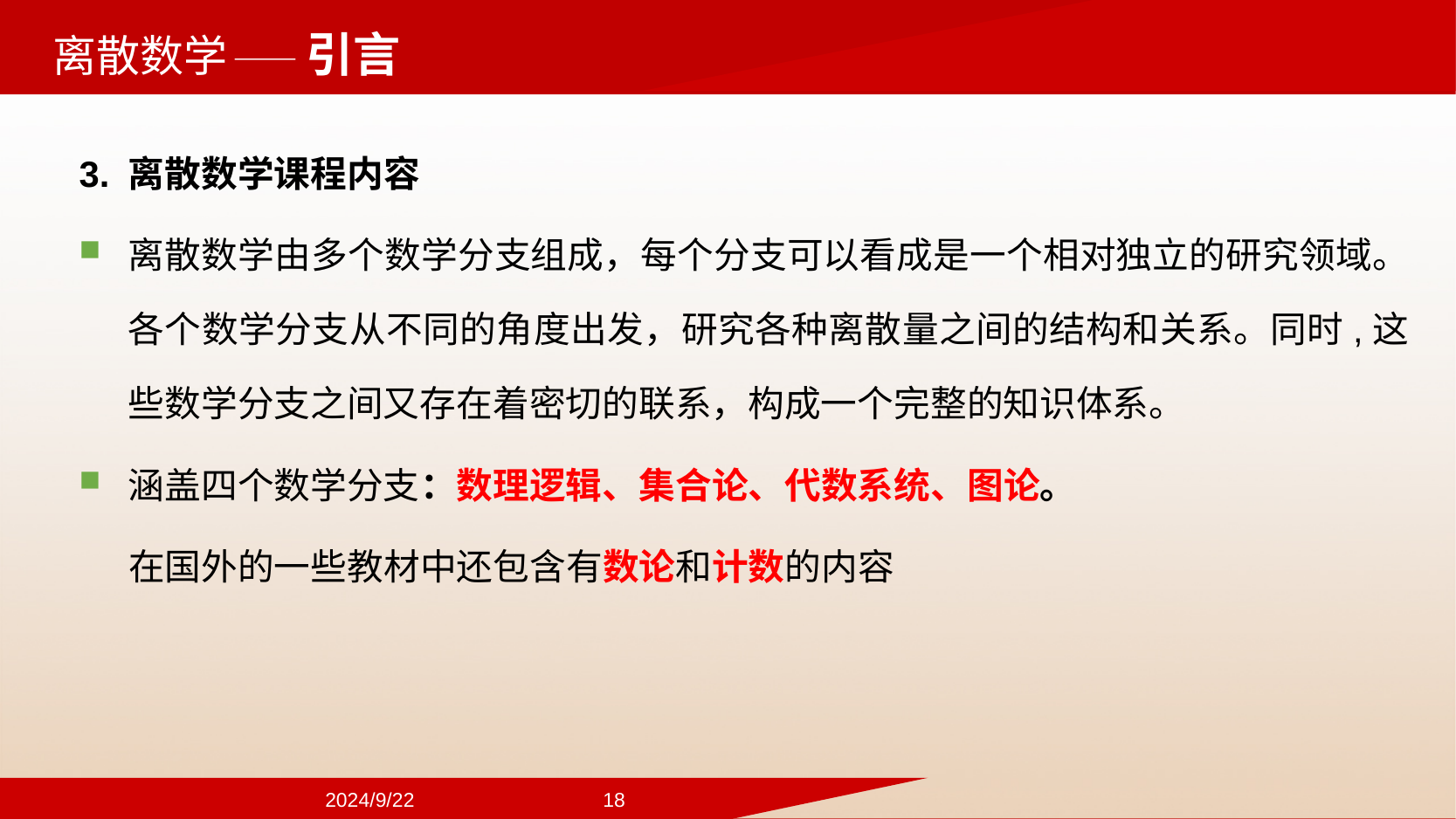

——引言
3. 离散数学课程内容
离散数学由多个数学分支组成，每个分支可以看成是一个相对独立的研究领域。各个数学分支从不同的角度出发，研究各种离散量之间的结构和关系。同时,这些数学分支之间又存在着密切的联系，构成一个完整的知识体系。
涵盖四个数学分支：数理逻辑、集合论、代数系统、图论。
     在国外的一些教材中还包含有数论和计数的内容

2024/9/22
18